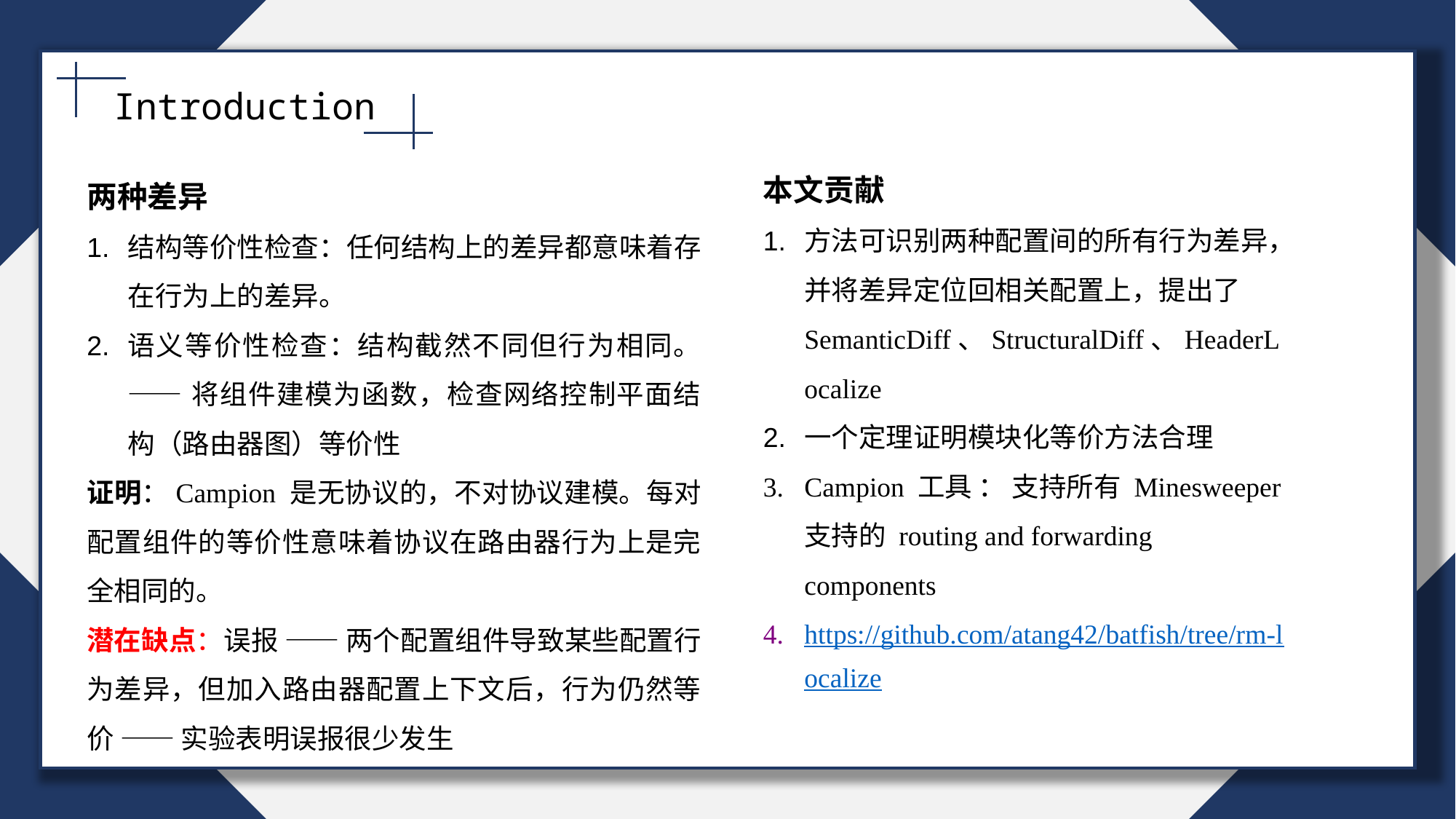

Introduction
本文贡献
方法可识别两种配置间的所有行为差异，并将差异定位回相关配置上，提出了SemanticDiff、StructuralDiff、HeaderLocalize
一个定理证明模块化等价方法合理
Campion 工具 ： 支持所有 Minesweeper 支持的 routing and forwarding components
https://github.com/atang42/batfish/tree/rm-localize
两种差异
结构等价性检查：任何结构上的差异都意味着存在行为上的差异。
语义等价性检查：结构截然不同但行为相同。—— 将组件建模为函数，检查网络控制平面结构（路由器图）等价性
证明：Campion 是无协议的，不对协议建模。每对配置组件的等价性意味着协议在路由器行为上是完全相同的。
潜在缺点：误报 —— 两个配置组件导致某些配置行为差异，但加入路由器配置上下文后，行为仍然等价 —— 实验表明误报很少发生